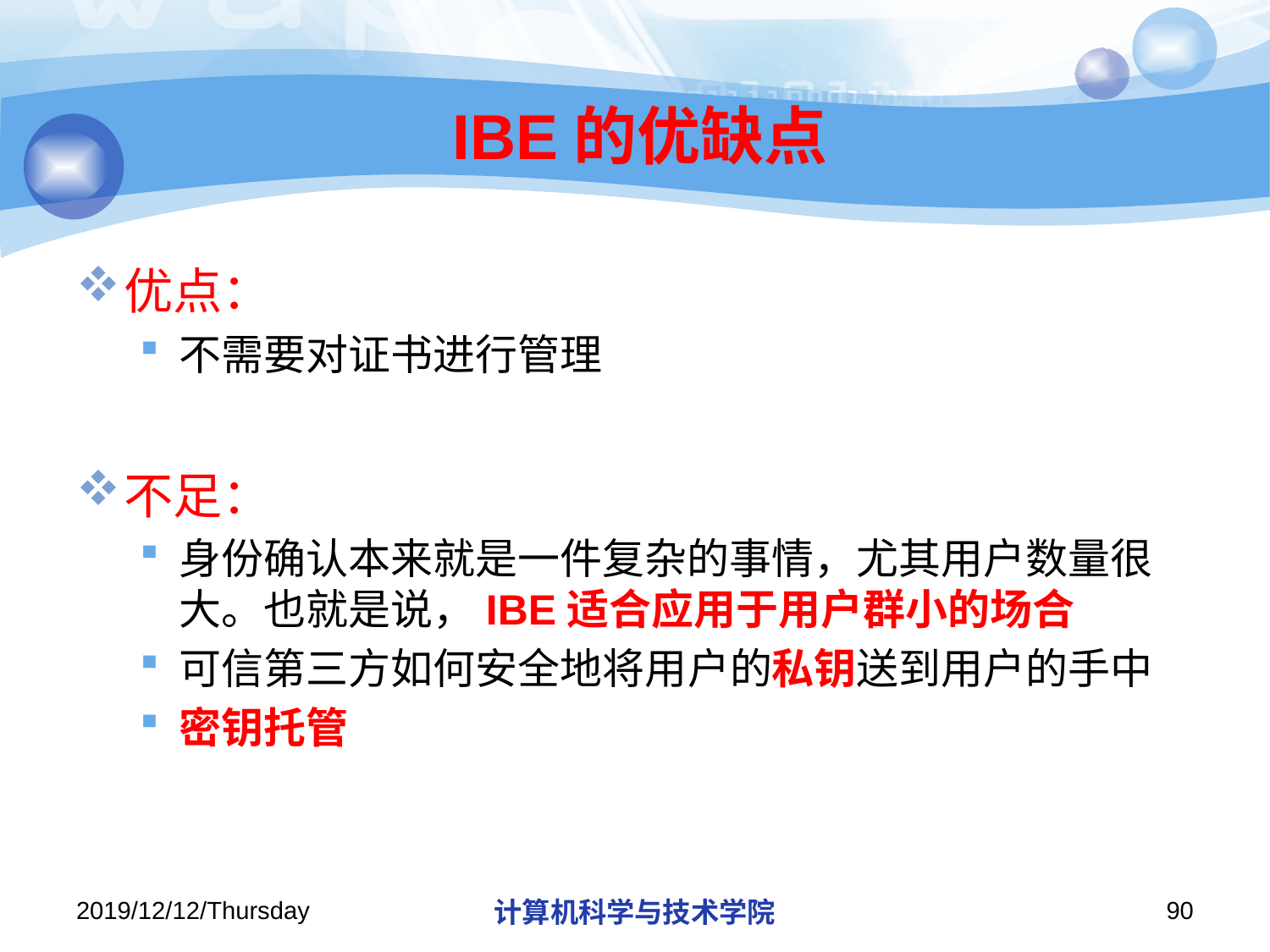

# IBE的优缺点
优点：
不需要对证书进行管理

不足：
身份确认本来就是一件复杂的事情，尤其用户数量很大。也就是说，IBE适合应用于用户群小的场合
可信第三方如何安全地将用户的私钥送到用户的手中
密钥托管

2019/12/12/Thursday
计算机科学与技术学院
90